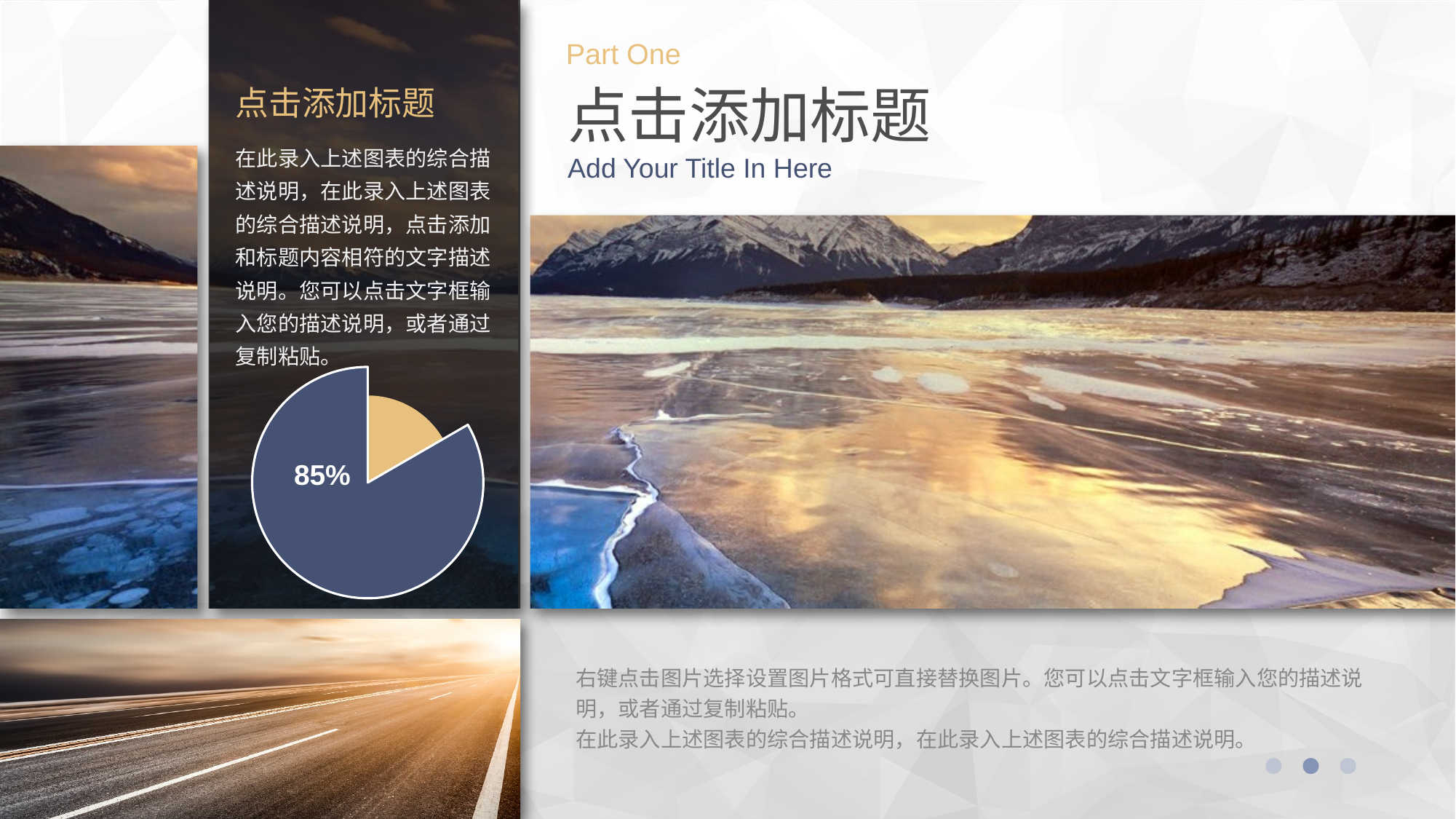

Part One
点击添加标题
点击添加标题
在此录入上述图表的综合描述说明，在此录入上述图表的综合描述说明，点击添加和标题内容相符的文字描述说明。您可以点击文字框输入您的描述说明，或者通过复制粘贴。
Add Your Title In Here

### Chart

| Category |  |
|---|---|
85%

右键点击图片选择设置图片格式可直接替换图片。您可以点击文字框输入您的描述说明，或者通过复制粘贴。
在此录入上述图表的综合描述说明，在此录入上述图表的综合描述说明。